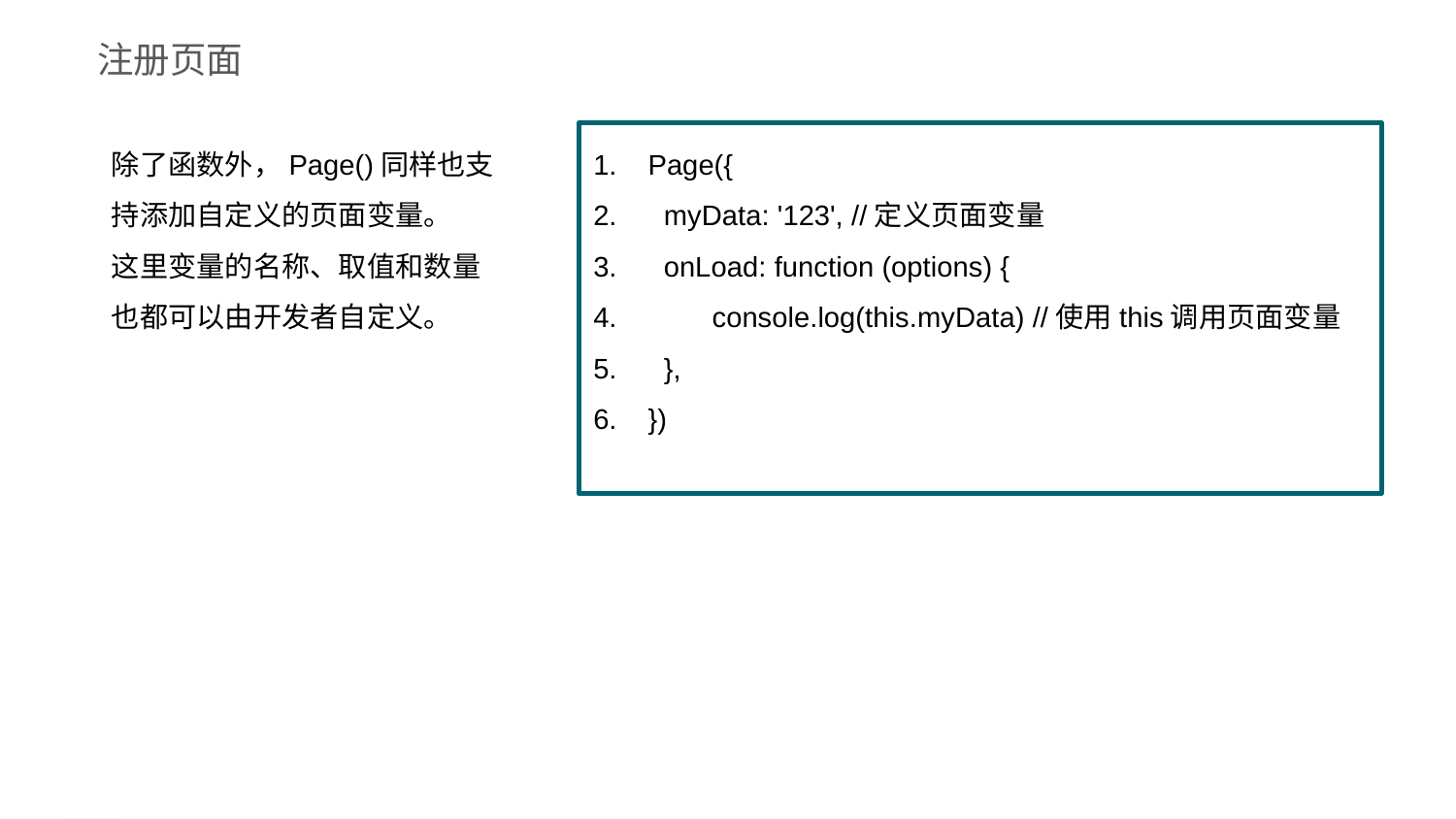

注册页面
除了函数外，Page()同样也支持添加自定义的页面变量。
这里变量的名称、取值和数量也都可以由开发者自定义。
Page({
  myData: '123', //定义页面变量
  onLoad: function (options) {
        console.log(this.myData) //使用this调用页面变量
  },
})